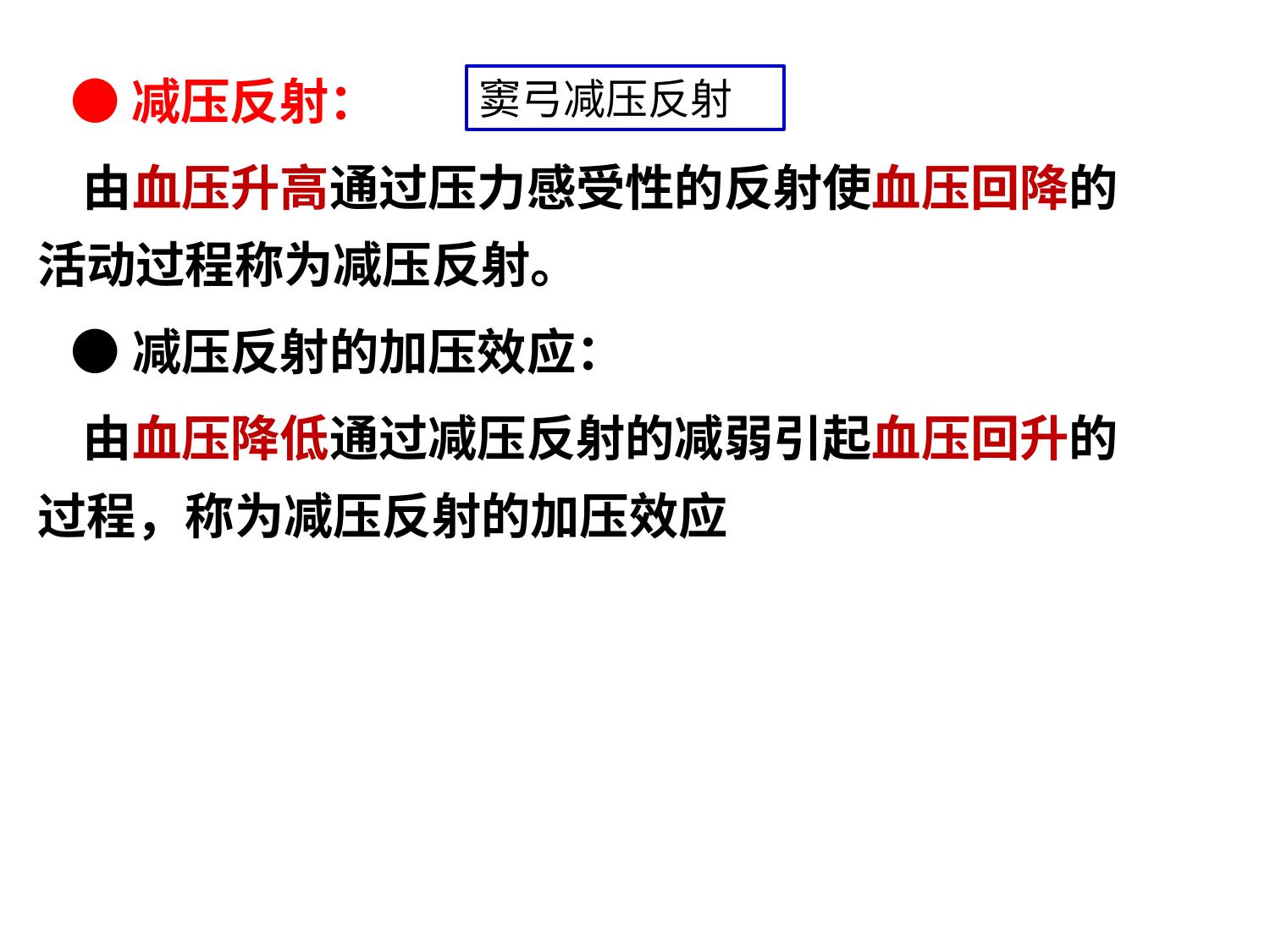

●减压反射：
   由血压升高通过压力感受性的反射使血压回降的活动过程称为减压反射。
   ●减压反射的加压效应：
   由血压降低通过减压反射的减弱引起血压回升的过程，称为减压反射的加压效应
窦弓减压反射